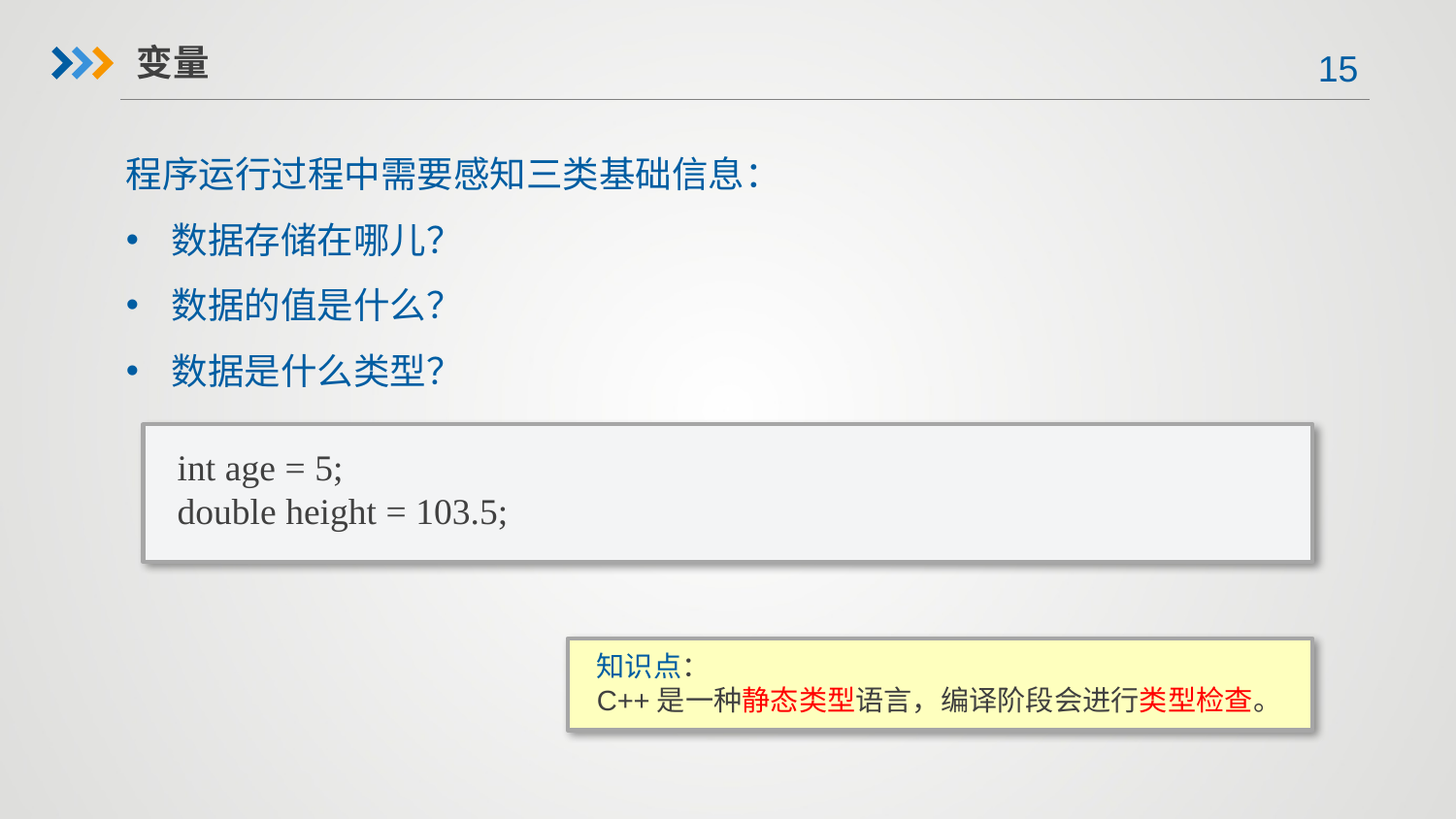

变量
程序运行过程中需要感知三类基础信息：
数据存储在哪儿？
数据的值是什么？
数据是什么类型？

int age = 5;
double height = 103.5;

知识点：
C++是一种静态类型语言，编译阶段会进行类型检查。